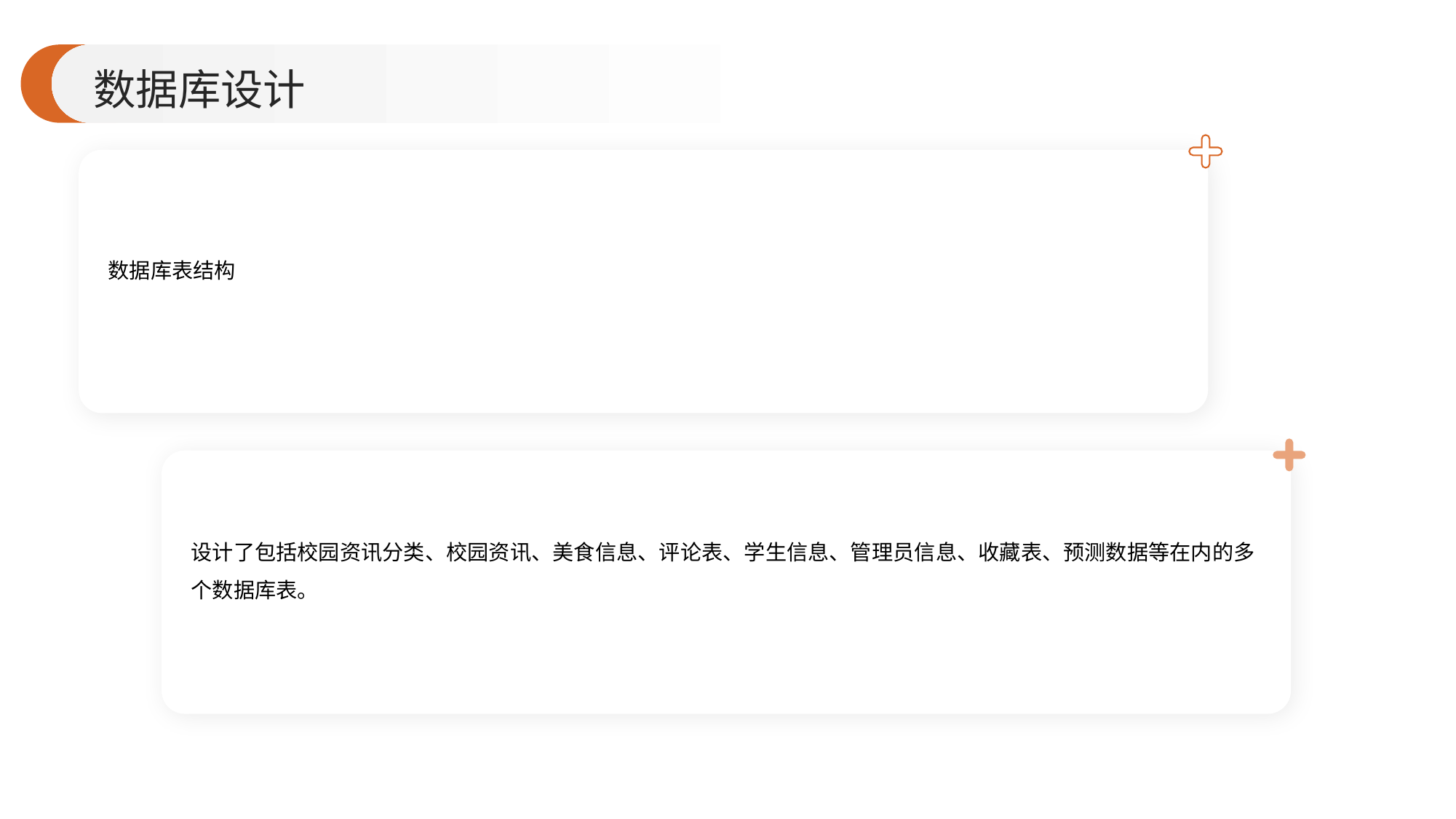

数据库设计

1
数据库表结构

设计了包括校园资讯分类、校园资讯、美食信息、评论表、学生信息、管理员信息、收藏表、预测数据等在内的多个数据库表。